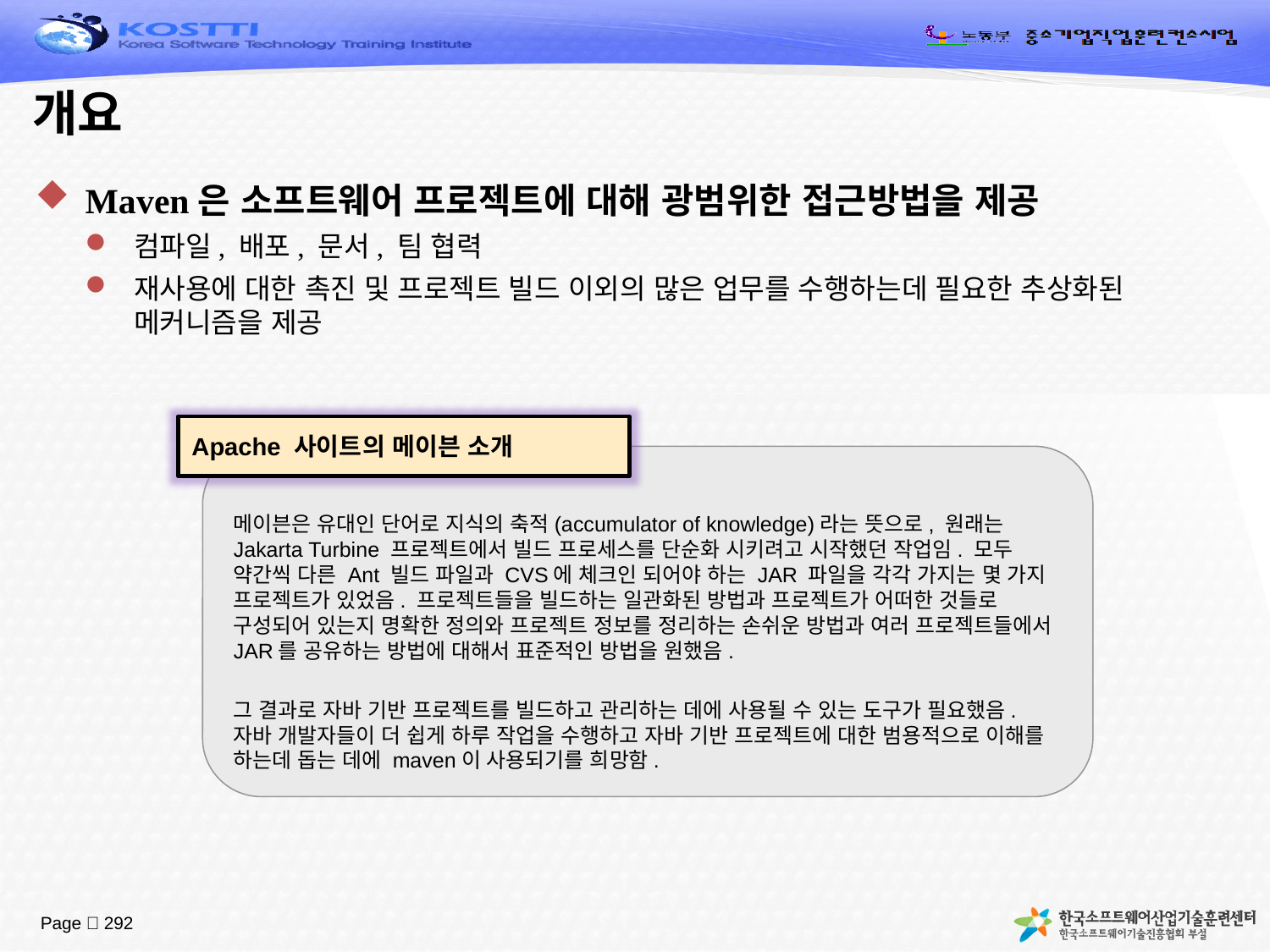

# 개요
Maven은 소프트웨어 프로젝트에 대해 광범위한 접근방법을 제공
컴파일, 배포, 문서, 팀 협력
재사용에 대한 촉진 및 프로젝트 빌드 이외의 많은 업무를 수행하는데 필요한 추상화된 메커니즘을 제공
Apache 사이트의 메이븐 소개
메이븐은 유대인 단어로 지식의 축적(accumulator of knowledge)라는 뜻으로, 원래는 Jakarta Turbine 프로젝트에서 빌드 프로세스를 단순화 시키려고 시작했던 작업임. 모두 약간씩 다른 Ant 빌드 파일과 CVS에 체크인 되어야 하는 JAR 파일을 각각 가지는 몇 가지 프로젝트가 있었음. 프로젝트들을 빌드하는 일관화된 방법과 프로젝트가 어떠한 것들로 구성되어 있는지 명확한 정의와 프로젝트 정보를 정리하는 손쉬운 방법과 여러 프로젝트들에서 JAR를 공유하는 방법에 대해서 표준적인 방법을 원했음.

그 결과로 자바 기반 프로젝트를 빌드하고 관리하는 데에 사용될 수 있는 도구가 필요했음. 자바 개발자들이 더 쉽게 하루 작업을 수행하고 자바 기반 프로젝트에 대한 범용적으로 이해를 하는데 돕는 데에 maven이 사용되기를 희망함.